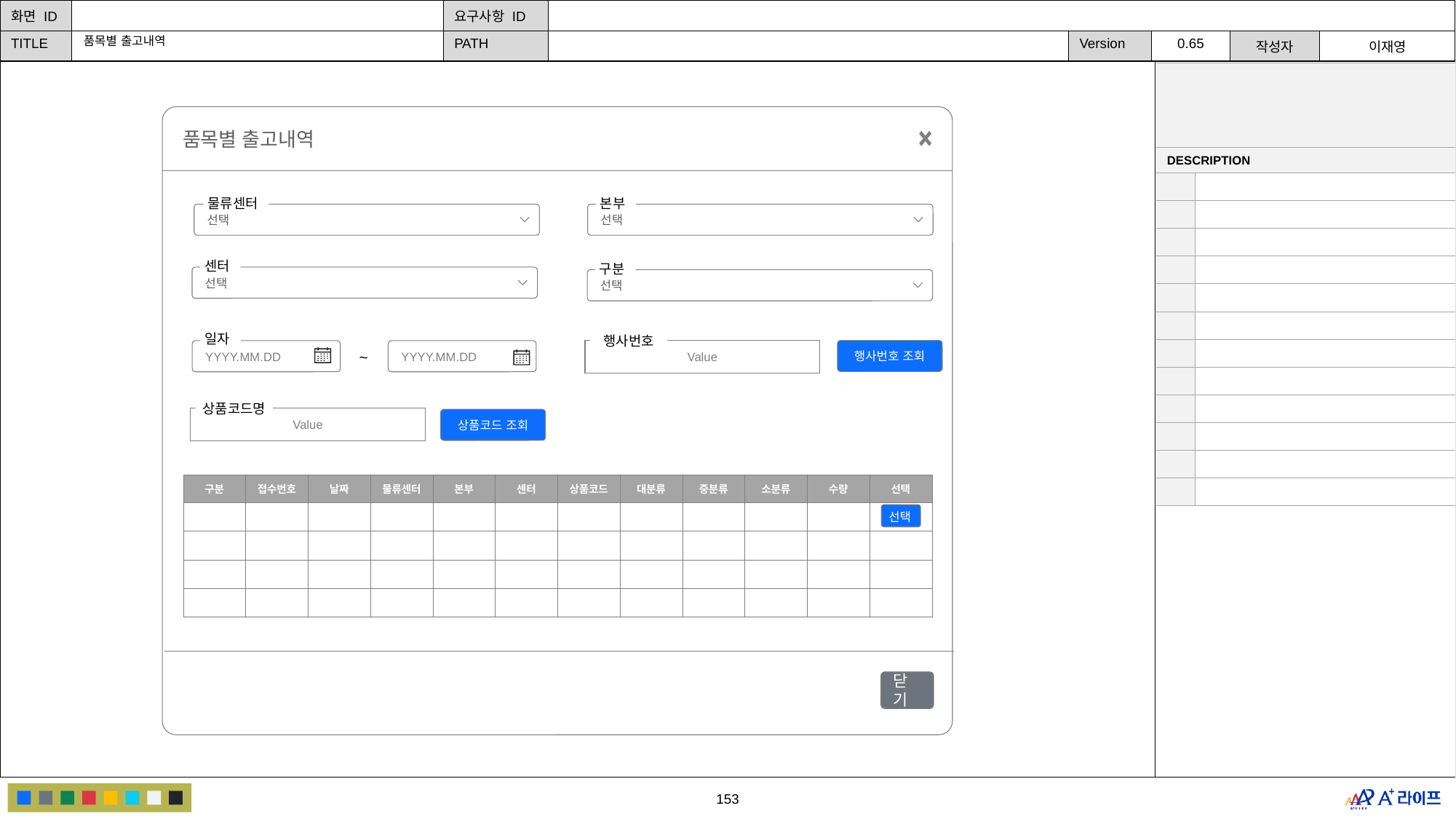

품목별 출고내역
|  |  |
| --- | --- |
| DESCRIPTION |  |
|  |  |
|  |  |
|  |  |
|  |  |
|  |  |
|  |  |
|  |  |
|  |  |
|  |  |
|  |  |
|  |  |
|  |  |
품목별 출고내역

물류센터
선택

본부
선택

센터
선택

구분
선택

일자
YYYY.MM.DD
YYYY.MM.DD
~

행사번호
행사번호 조회
Value
상품코드명
Value
상품코드 조회
| 구분 | 접수번호 | 날짜 | 물류센터 | 본부 | 센터 | 상품코드 | 대분류 | 중분류 | 소분류 | 수량 | 선택 |
| --- | --- | --- | --- | --- | --- | --- | --- | --- | --- | --- | --- |
|  |  |  |  |  |  |  |  |  |  |  |  |
|  |  |  |  |  |  |  |  |  |  |  |  |
|  |  |  |  |  |  |  |  |  |  |  |  |
|  |  |  |  |  |  |  |  |  |  |  |  |
선택

닫기